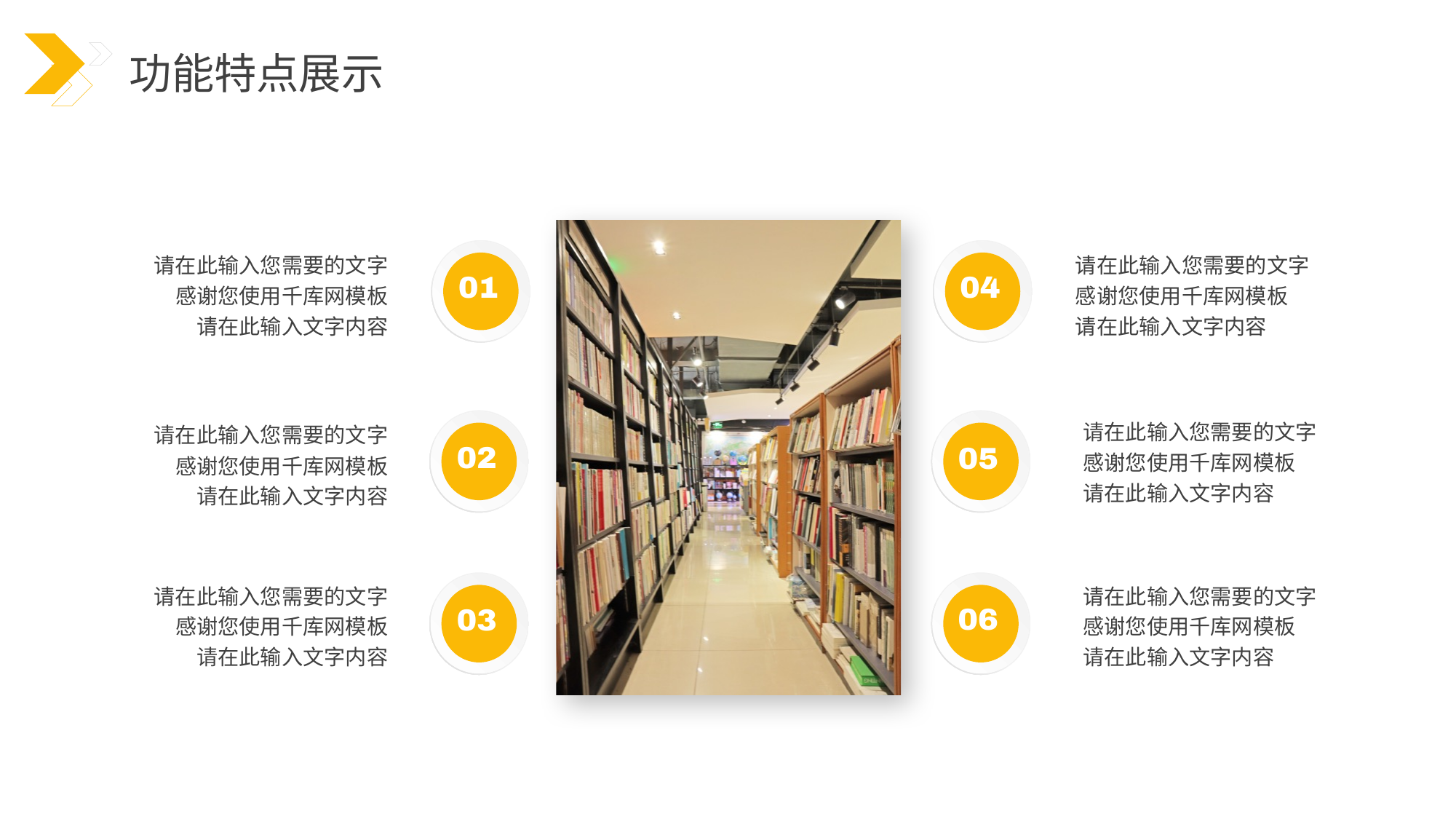

功能特点展示

请在此输入您需要的文字
感谢您使用千库网模板
请在此输入文字内容
请在此输入您需要的文字
感谢您使用千库网模板
请在此输入文字内容

01
04
请在此输入您需要的文字
感谢您使用千库网模板
请在此输入文字内容

请在此输入您需要的文字
感谢您使用千库网模板
请在此输入文字内容

02
05
请在此输入您需要的文字
感谢您使用千库网模板
请在此输入文字内容

请在此输入您需要的文字
感谢您使用千库网模板
请在此输入文字内容

06
03